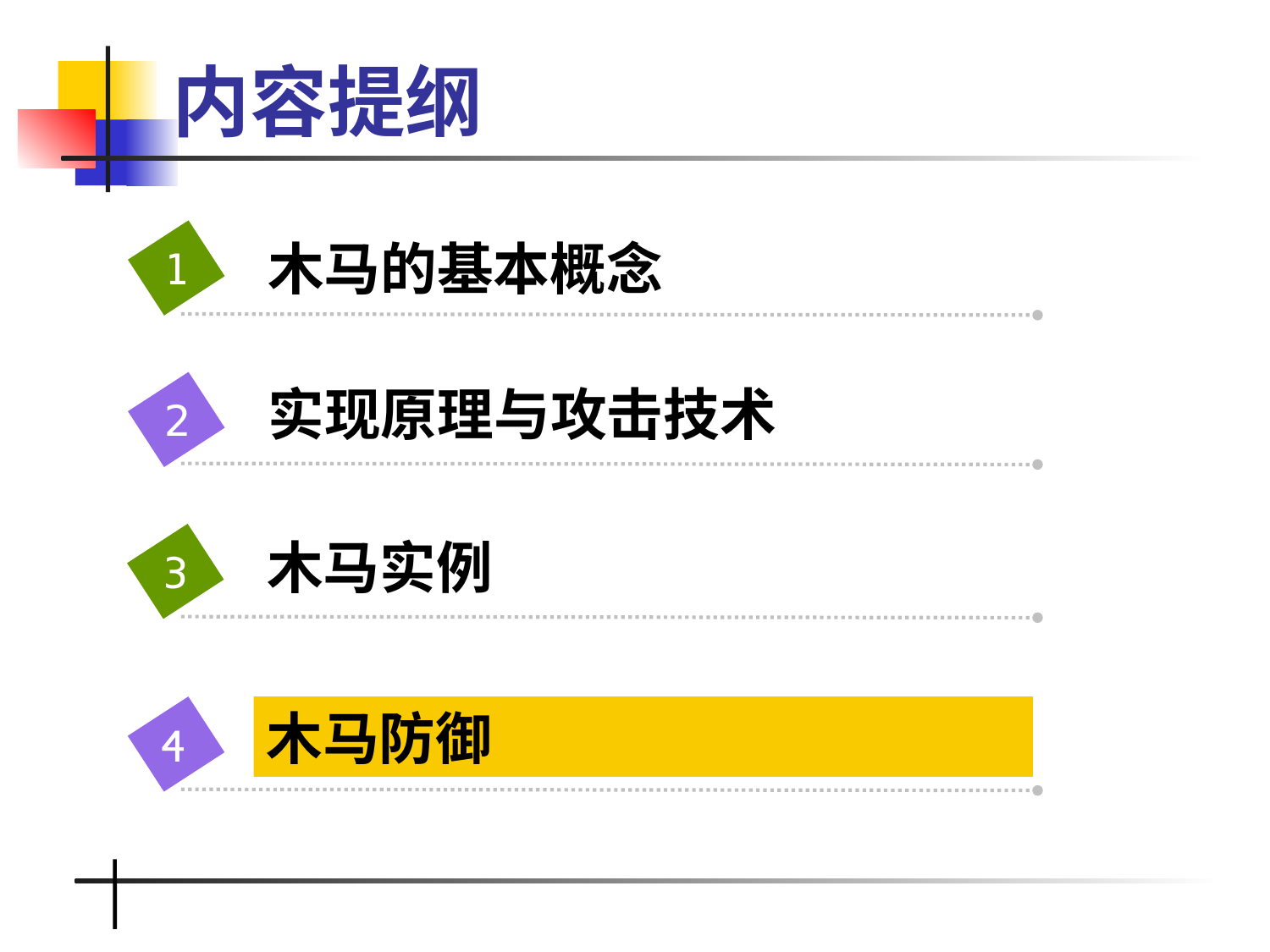

# 内容提纲

木马的基本概念

1

实现原理与攻击技术

2

木马实例

3

木马防御

4